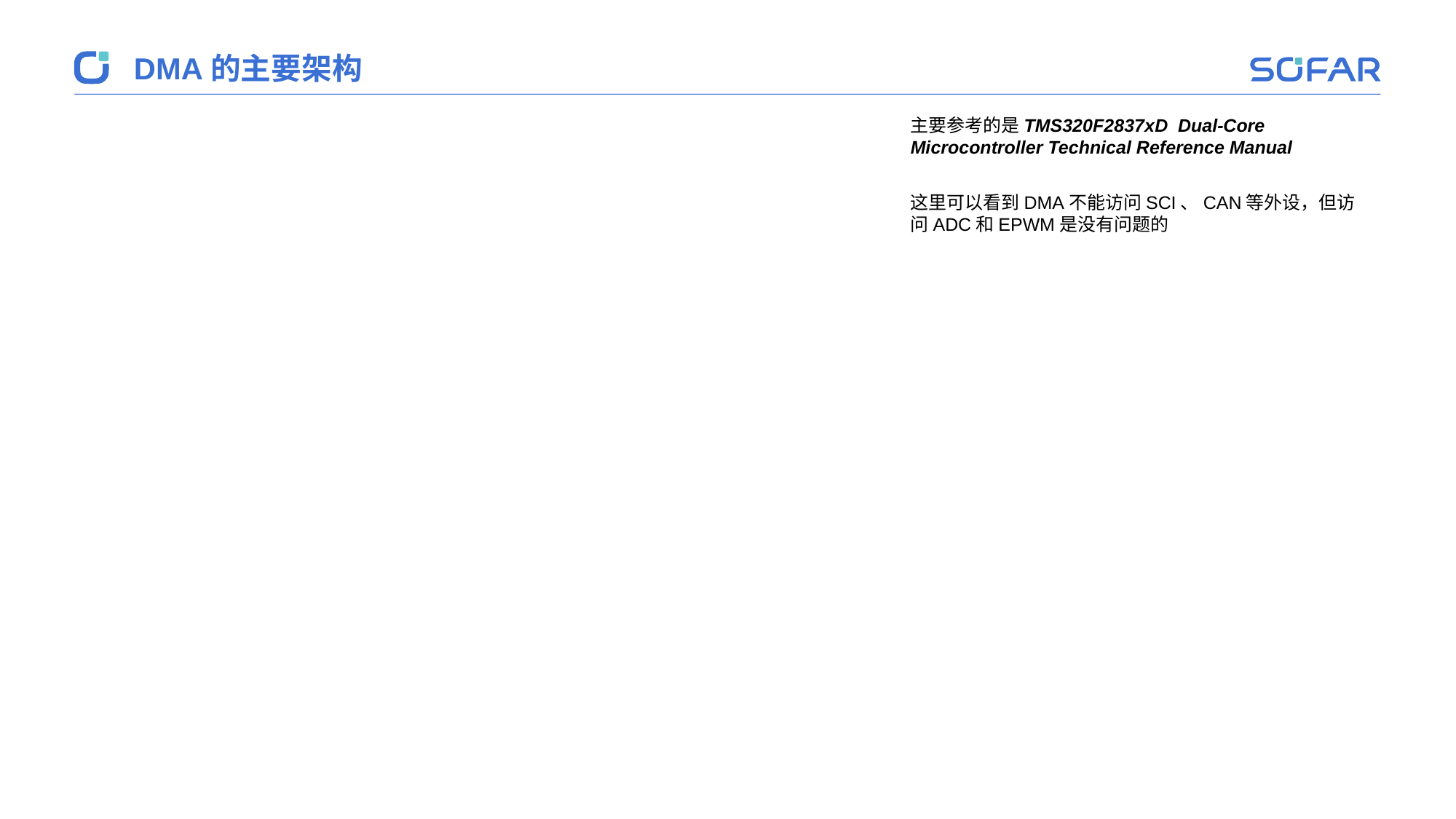

DMA的主要架构
主要参考的是TMS320F2837xD  Dual-Core Microcontroller Technical Reference Manual
这里可以看到DMA不能访问SCI、CAN等外设，但访问ADC和EPWM是没有问题的